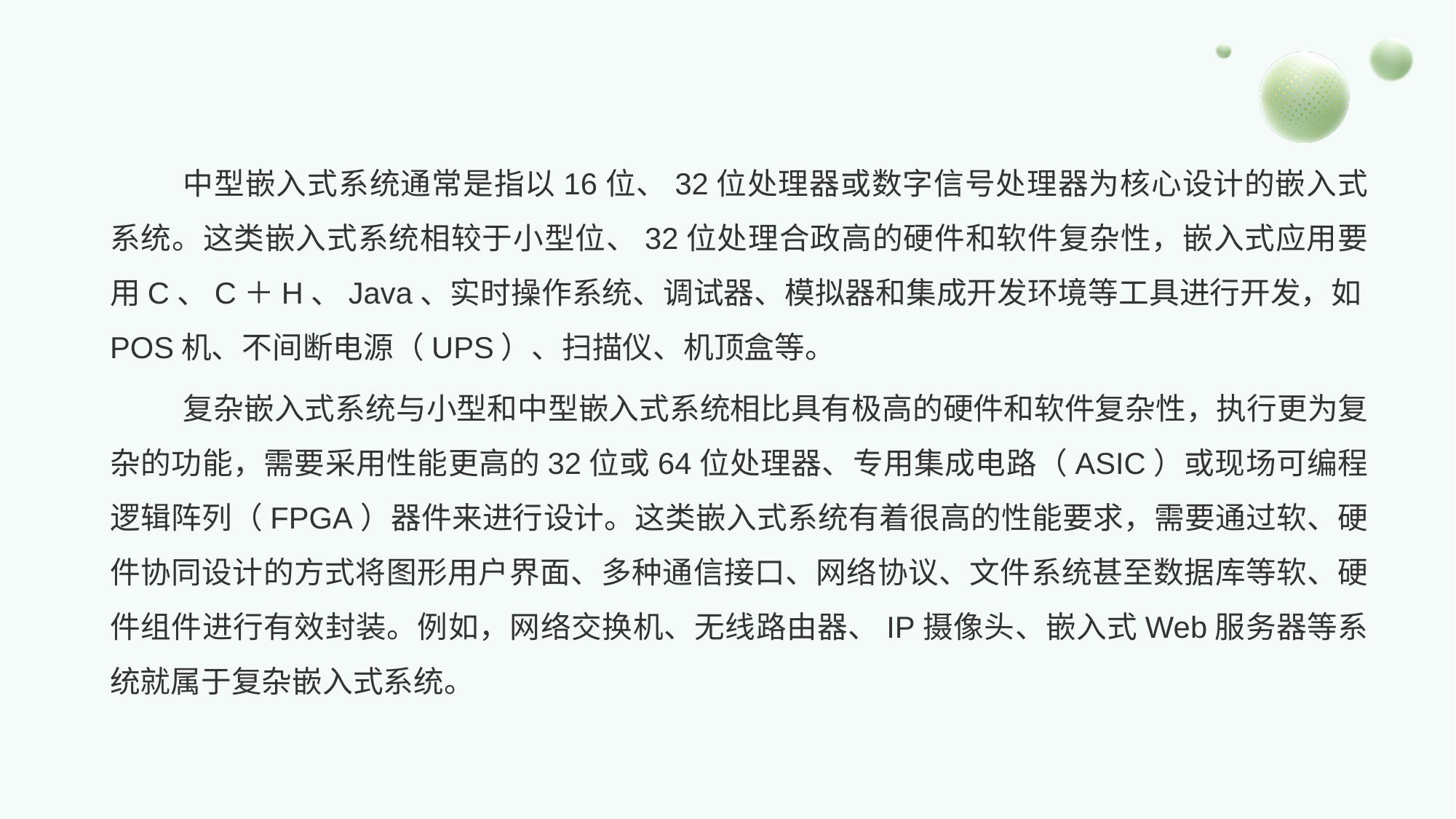

中型嵌入式系统通常是指以16位、32位处理器或数字信号处理器为核心设计的嵌入式系统。这类嵌入式系统相较于小型位、32位处理合政高的硬件和软件复杂性，嵌入式应用要用C、C＋H、Java、实时操作系统、调试器、模拟器和集成开发环境等工具进行开发，如POS机、不间断电源（UPS）、扫描仪、机顶盒等。
复杂嵌入式系统与小型和中型嵌入式系统相比具有极高的硬件和软件复杂性，执行更为复杂的功能，需要采用性能更高的32位或64位处理器、专用集成电路（ASIC）或现场可编程逻辑阵列（FPGA）器件来进行设计。这类嵌入式系统有着很高的性能要求，需要通过软、硬件协同设计的方式将图形用户界面、多种通信接口、网络协议、文件系统甚至数据库等软、硬件组件进行有效封装。例如，网络交换机、无线路由器、IP摄像头、嵌入式Web服务器等系统就属于复杂嵌入式系统。